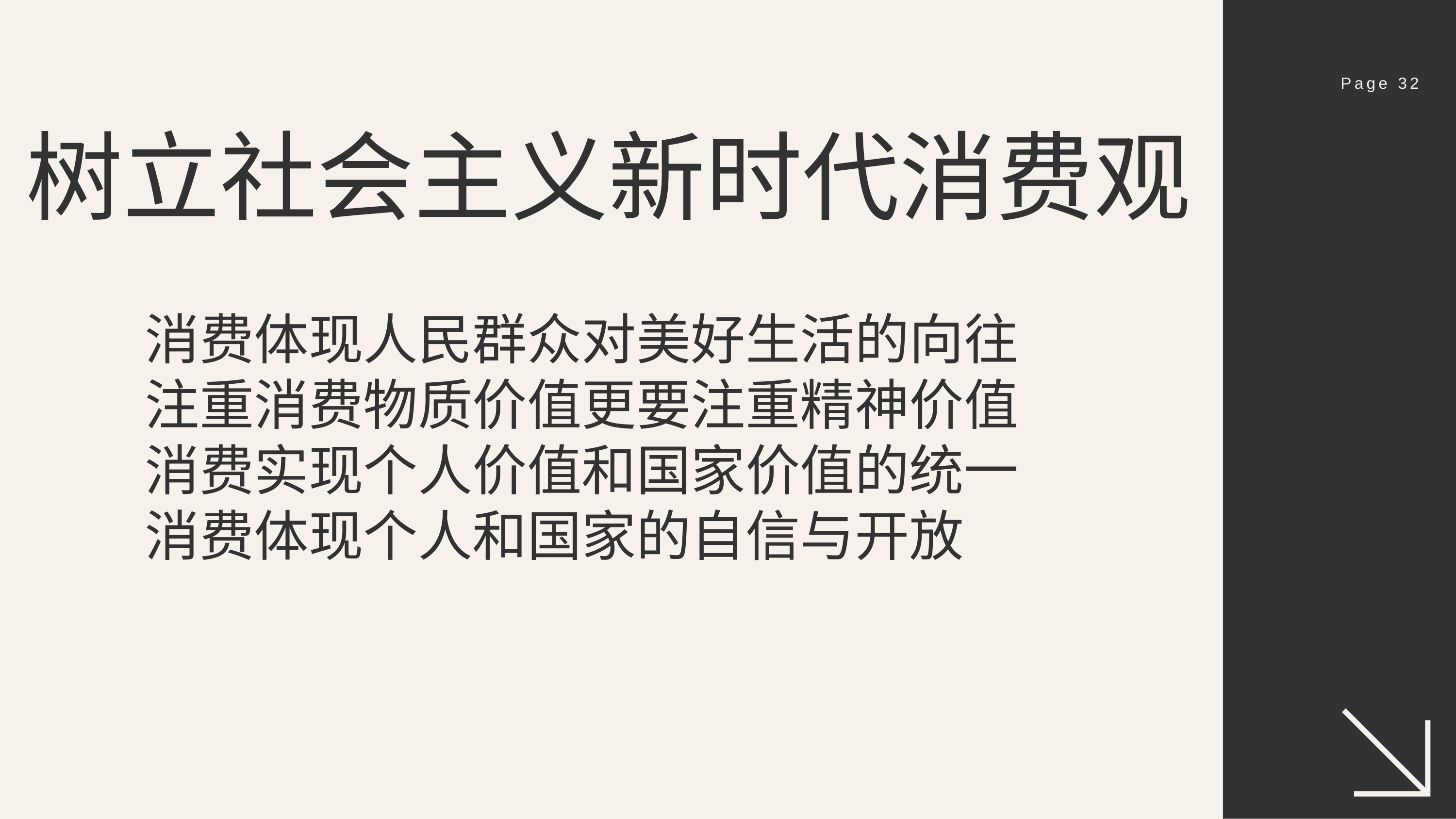

Page 32
树立社会主义新时代消费观
消费体现人民群众对美好生活的向往
注重消费物质价值更要注重精神价值
消费实现个人价值和国家价值的统一
消费体现个人和国家的自信与开放